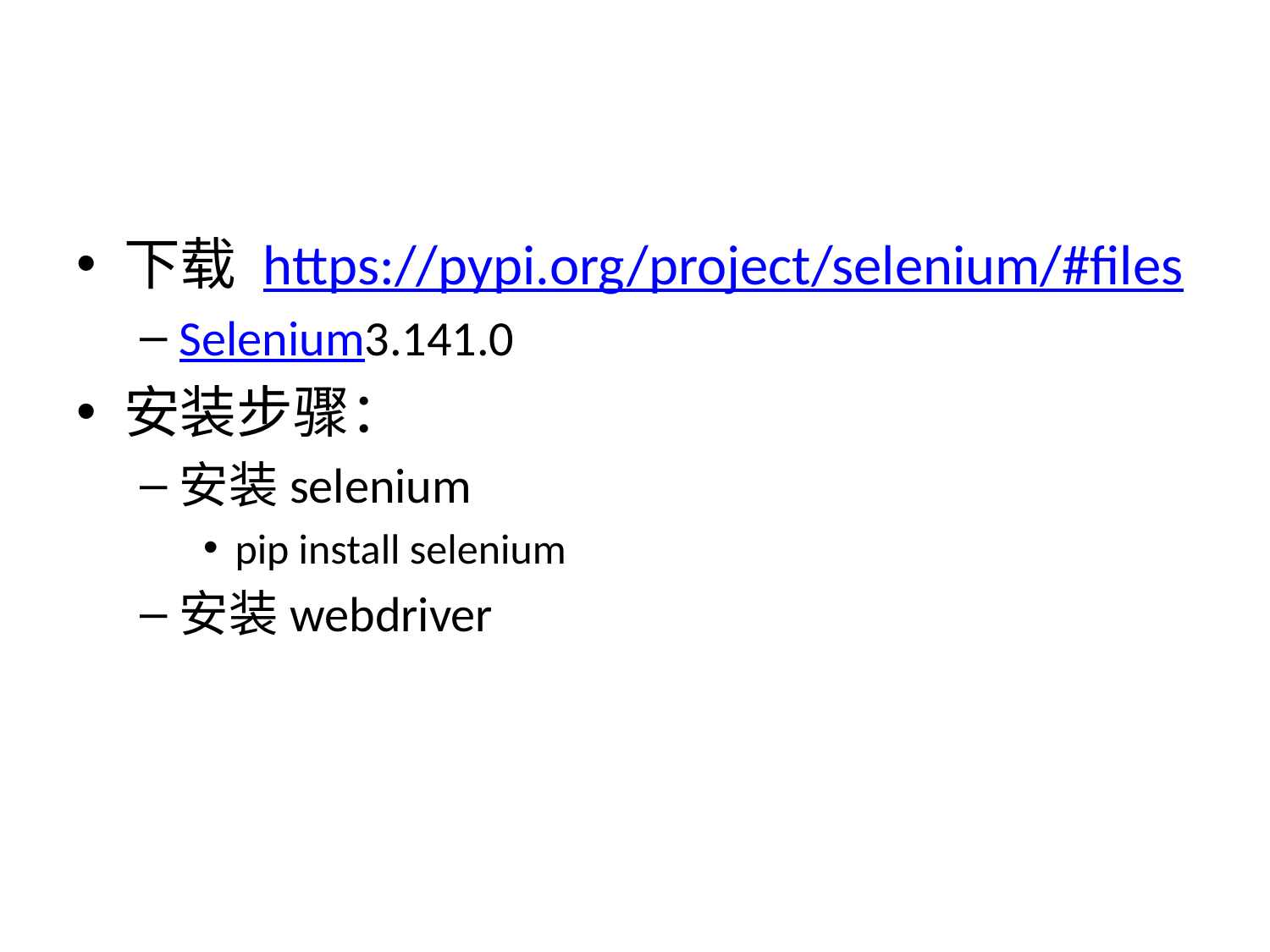

#
下载 https://pypi.org/project/selenium/#files
Selenium3.141.0
安装步骤：
安装selenium
pip install selenium
安装webdriver